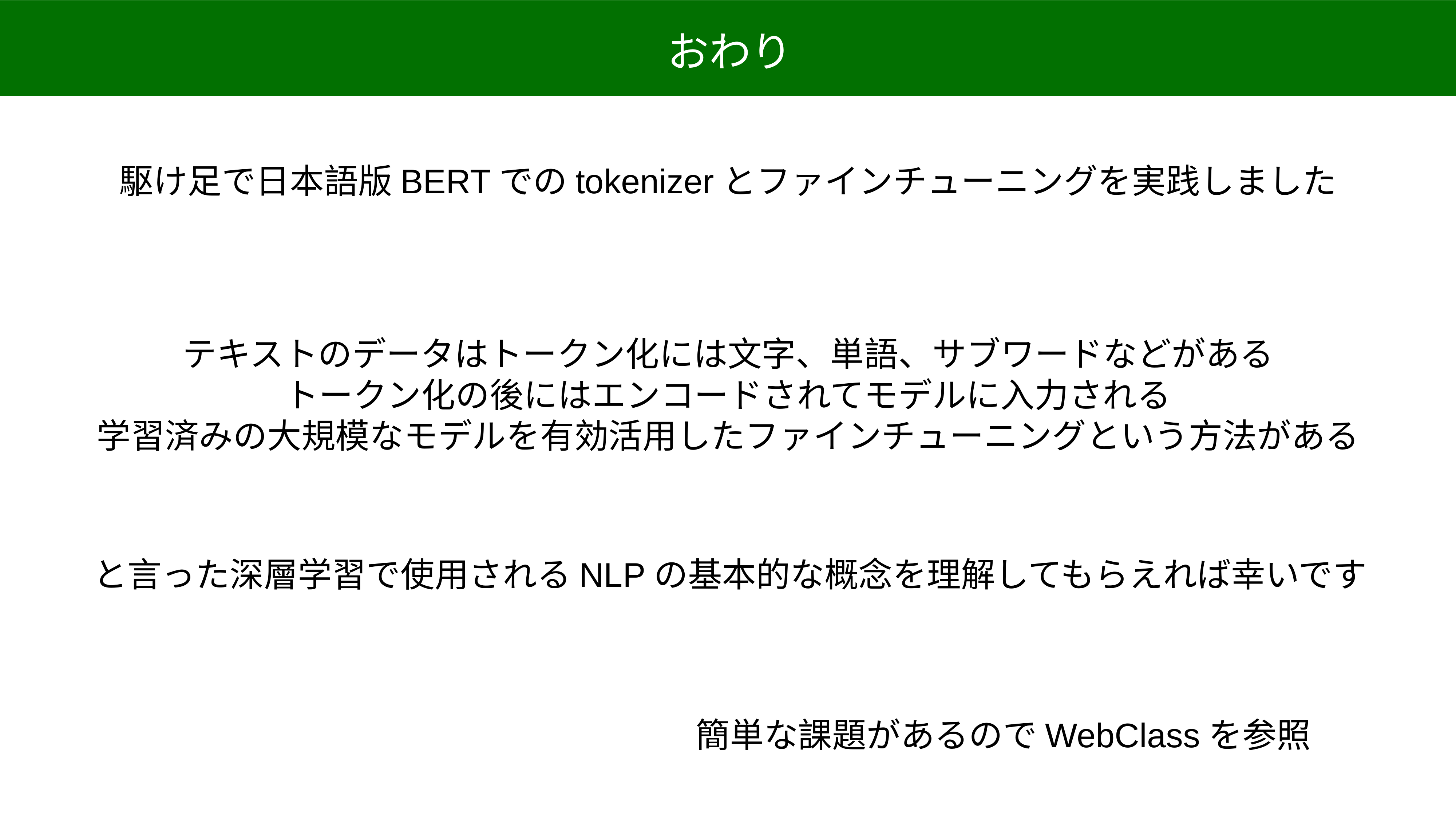

おわり
駆け足で日本語版BERTでのtokenizerとファインチューニングを実践しました
テキストのデータはトークン化には文字、単語、サブワードなどがある
トークン化の後にはエンコードされてモデルに入力される
学習済みの大規模なモデルを有効活用したファインチューニングという方法がある
と言った深層学習で使用されるNLPの基本的な概念を理解してもらえれば幸いです
簡単な課題があるのでWebClassを参照